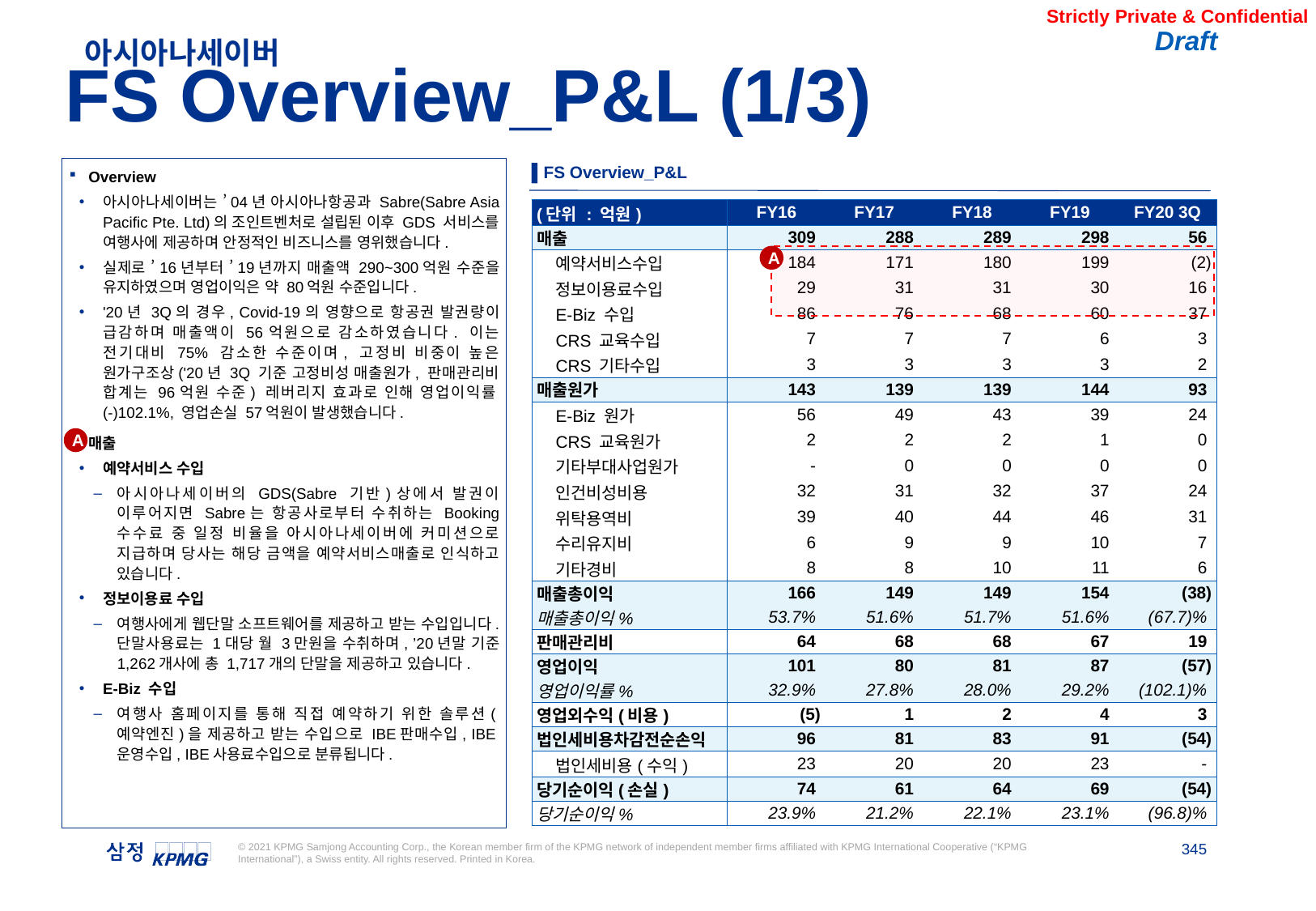

아시아나세이버
FS Overview_P&L (1/3)
▌FS Overview_P&L

Overview
아시아나세이버는 ’04년 아시아나항공과 Sabre(Sabre Asia Pacific Pte. Ltd)의 조인트벤처로 설립된 이후 GDS 서비스를 여행사에 제공하며 안정적인 비즈니스를 영위했습니다.
실제로 ’16년부터 ’19년까지 매출액 290~300억원 수준을 유지하였으며 영업이익은 약 80억원 수준입니다.
'20년 3Q의 경우, Covid-19의 영향으로 항공권 발권량이 급감하며 매출액이 56억원으로 감소하였습니다. 이는 전기대비 75% 감소한 수준이며, 고정비 비중이 높은 원가구조상('20년 3Q 기준 고정비성 매출원가, 판매관리비 합계는 96억원 수준) 레버리지 효과로 인해 영업이익률(-)102.1%, 영업손실 57억원이 발생했습니다.
매출
예약서비스 수입
아시아나세이버의 GDS(Sabre 기반)상에서 발권이 이루어지면 Sabre는 항공사로부터 수취하는 Booking 수수료 중 일정 비율을 아시아나세이버에 커미션으로 지급하며 당사는 해당 금액을 예약서비스매출로 인식하고 있습니다.
정보이용료 수입
여행사에게 웹단말 소프트웨어를 제공하고 받는 수입입니다. 단말사용료는 1대당 월 3만원을 수취하며, ’20년말 기준 1,262개사에 총 1,717개의 단말을 제공하고 있습니다.
E-Biz 수입
여행사 홈페이지를 통해 직접 예약하기 위한 솔루션(예약엔진)을 제공하고 받는 수입으로 IBE판매수입, IBE운영수입, IBE사용료수입으로 분류됩니다.

| (단위 : 억원) | FY16 | FY17 | FY18 | FY19 | FY20 3Q |
| --- | --- | --- | --- | --- | --- |
| 매출 | 309 | 288 | 289 | 298 | 56 |
| 예약서비스수입 | 184 | 171 | 180 | 199 | (2) |
| 정보이용료수입 | 29 | 31 | 31 | 30 | 16 |
| E-Biz 수입 | 86 | 76 | 68 | 60 | 37 |
| CRS 교육수입 | 7 | 7 | 7 | 6 | 3 |
| CRS 기타수입 | 3 | 3 | 3 | 3 | 2 |
| 매출원가 | 143 | 139 | 139 | 144 | 93 |
| E-Biz 원가 | 56 | 49 | 43 | 39 | 24 |
| CRS 교육원가 | 2 | 2 | 2 | 1 | 0 |
| 기타부대사업원가 | - | 0 | 0 | 0 | 0 |
| 인건비성비용 | 32 | 31 | 32 | 37 | 24 |
| 위탁용역비 | 39 | 40 | 44 | 46 | 31 |
| 수리유지비 | 6 | 9 | 9 | 10 | 7 |
| 기타경비 | 8 | 8 | 10 | 11 | 6 |
| 매출총이익 | 166 | 149 | 149 | 154 | (38) |
| 매출총이익% | 53.7% | 51.6% | 51.7% | 51.6% | (67.7)% |
| 판매관리비 | 64 | 68 | 68 | 67 | 19 |
| 영업이익 | 101 | 80 | 81 | 87 | (57) |
| 영업이익률% | 32.9% | 27.8% | 28.0% | 29.2% | (102.1)% |
| 영업외수익(비용) | (5) | 1 | 2 | 4 | 3 |
| 법인세비용차감전순손익 | 96 | 81 | 83 | 91 | (54) |
| 법인세비용(수익) | 23 | 20 | 20 | 23 | - |
| 당기순이익(손실) | 74 | 61 | 64 | 69 | (54) |
| 당기순이익% | 23.9% | 21.2% | 22.1% | 23.1% | (96.8)% |
A

A